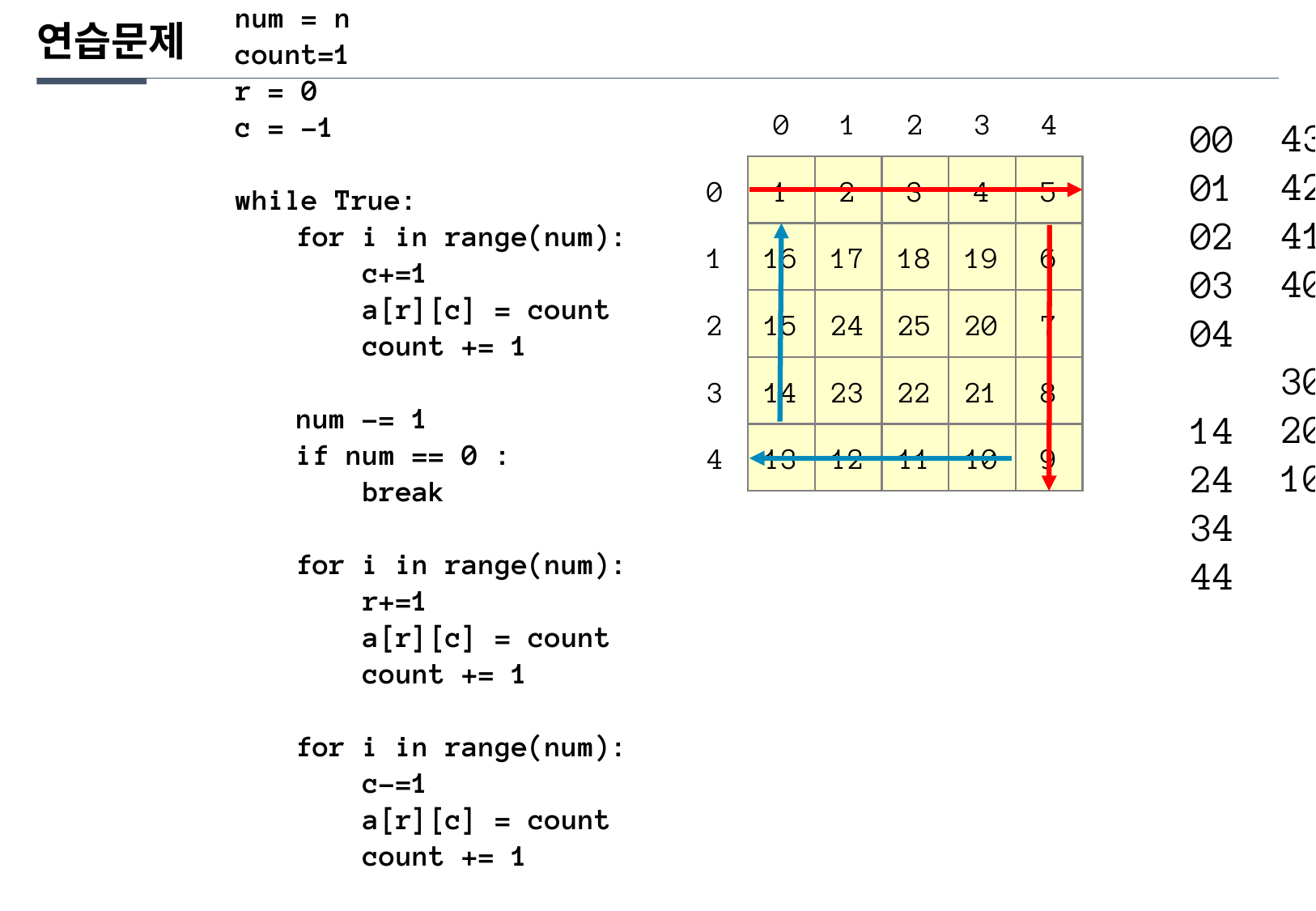

num = n
count=1
r = 0
c = -1

while True:
for i in range(num):
    c+=1
    a[r][c] = count
    count += 1

num -= 1
if num == 0 :
    break

for i in range(num):
    r+=1
    a[r][c] = count
    count += 1

for i in range(num):
    c-=1
    a[r][c] = count
    count += 1

num -= 1
if num == 0 :
    break

for i in range(num):
    r-=1
    a[r][c] = count
    count += 1

연습문제
0
1
2
3
4
43
42
41
40

30
20
10
00
01
02
03
04

14
24
34
44
0
1
2
3
4
5
1
16
17
18
19
6
2
15
24
25
20
7
3
14
23
22
21
8
4
13
12
11
10
9